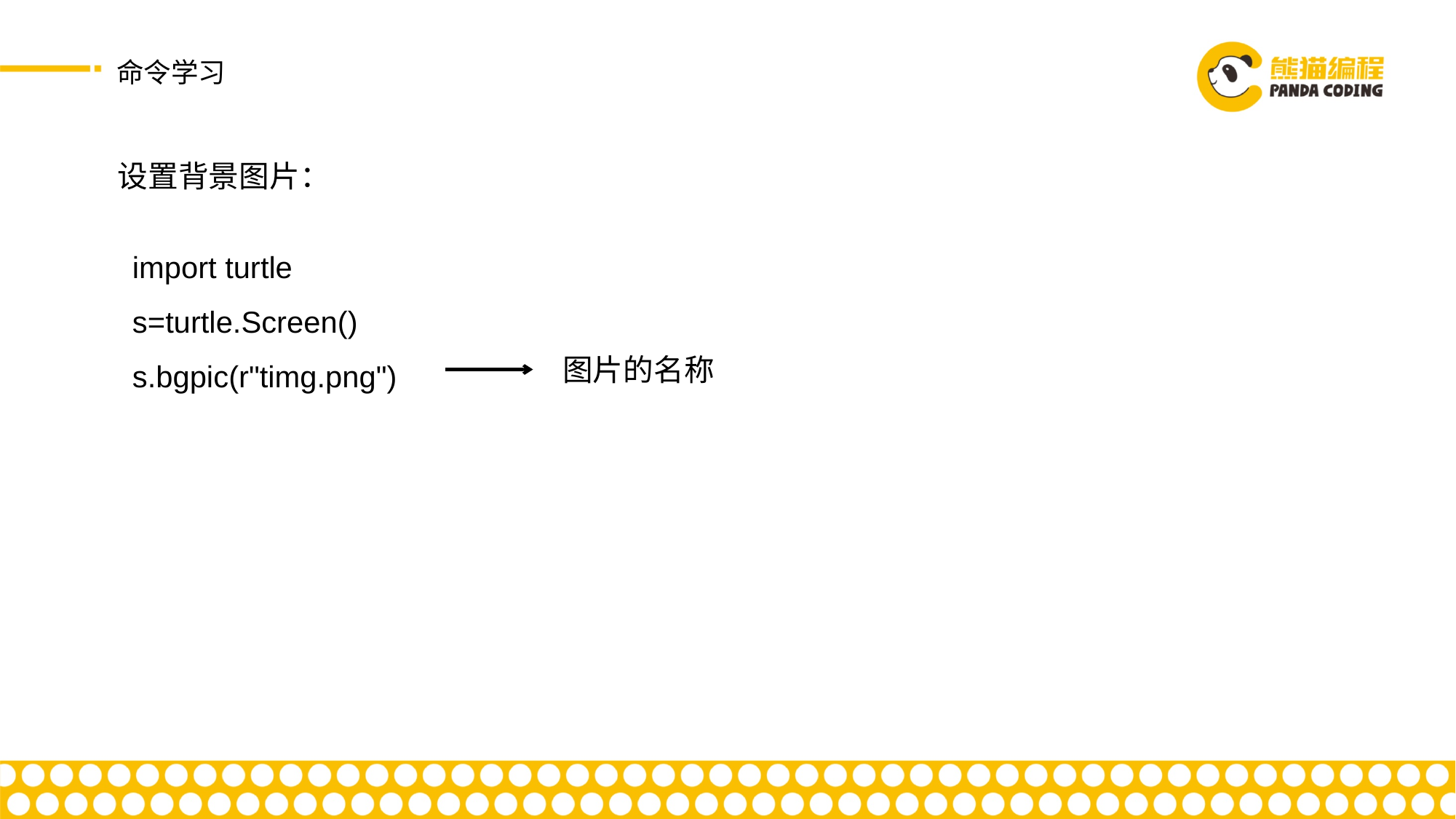

命令学习
设置背景图片：
import turtle
s=turtle.Screen()
s.bgpic(r"timg.png")
图片的名称